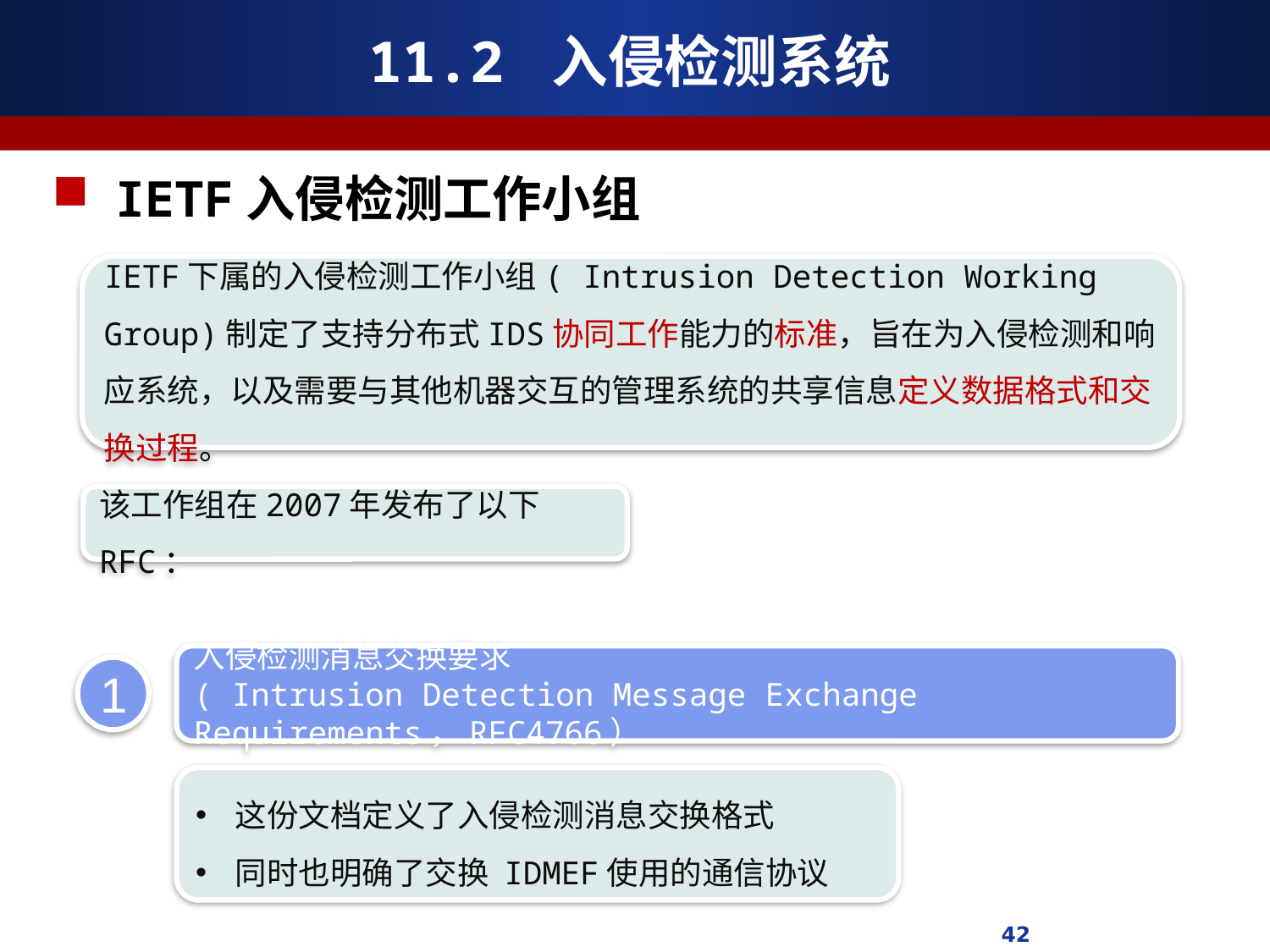

# 11.2 入侵检测系统
IETF入侵检测工作小组
IETF下属的入侵检测工作小组( Intrusion Detection Working Group)制定了支持分布式IDS协同工作能力的标准，旨在为入侵检测和响应系统，以及需要与其他机器交互的管理系统的共享信息定义数据格式和交换过程。
该工作组在2007年发布了以下RFC：
入侵检测消息交换要求
( Intrusion Detection Message Exchange Requirements，RFC4766）
1
这份文档定义了入侵检测消息交换格式
同时也明确了交换 IDMEF使用的通信协议
42